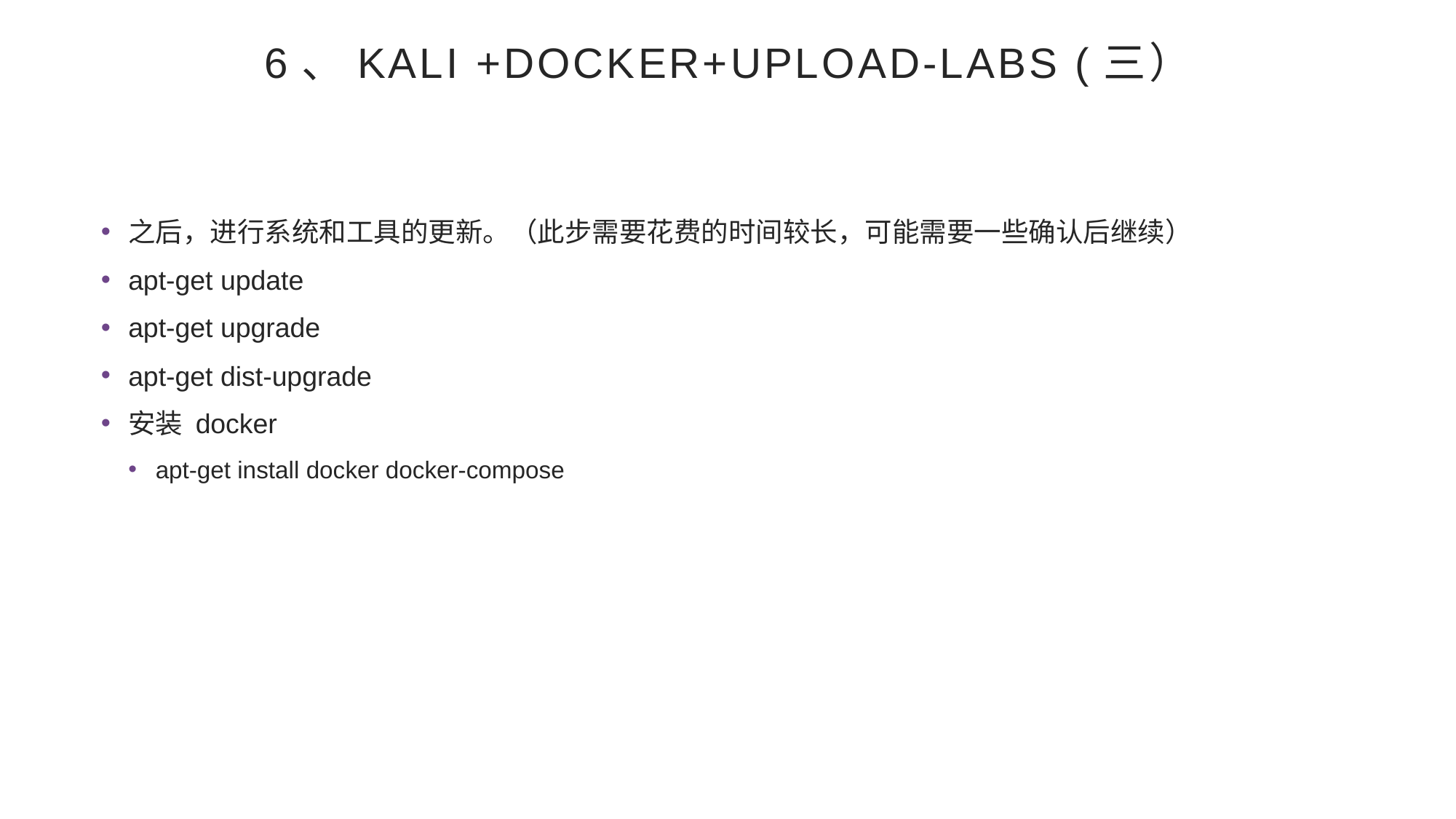

# 6、kali +docker+upload-labs (三）
之后，进行系统和工具的更新。（此步需要花费的时间较长，可能需要一些确认后继续）
apt-get update
apt-get upgrade
apt-get dist-upgrade
安装 docker
apt-get install docker docker-compose